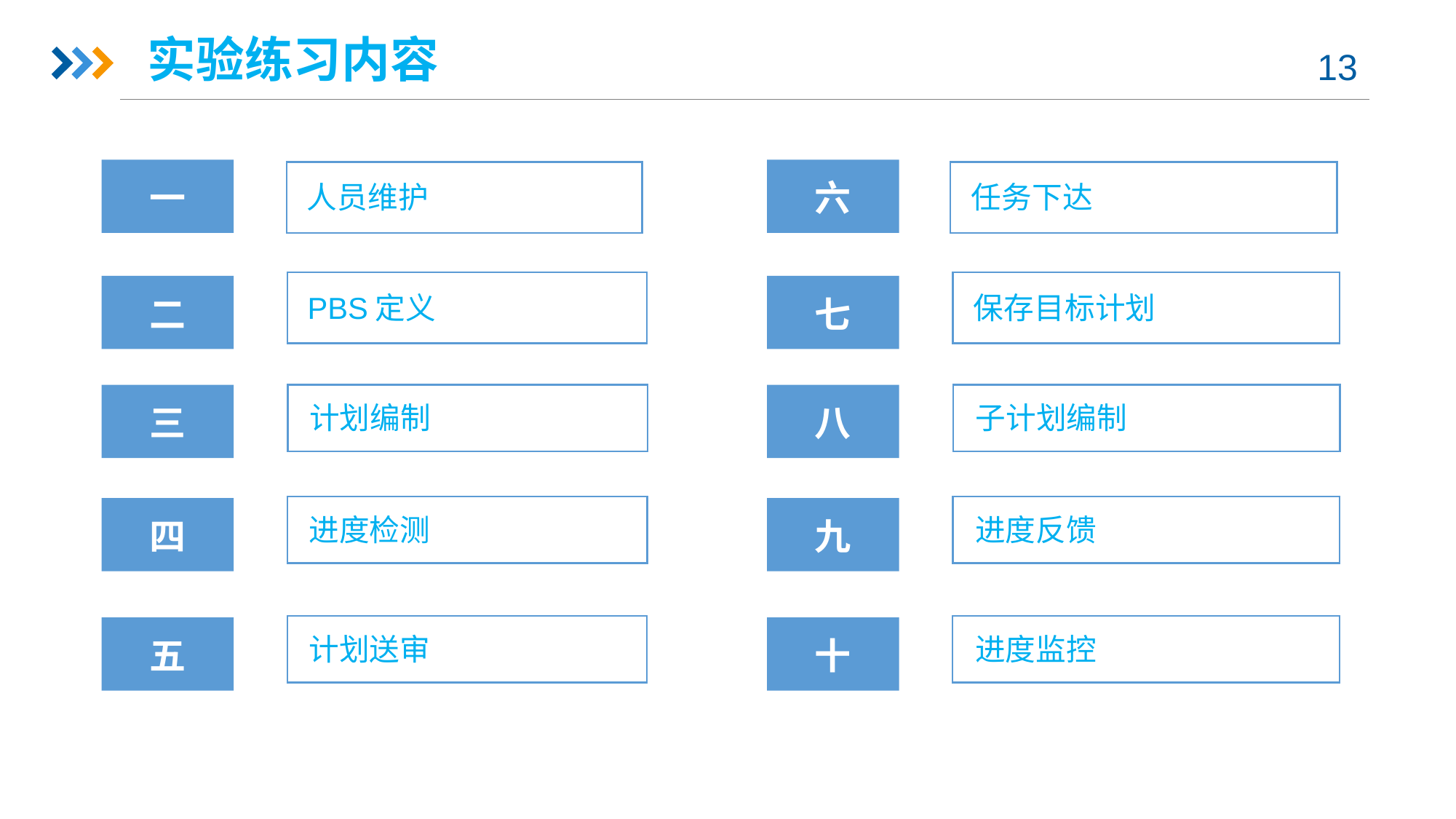

实验练习内容

一

二

三

四

五

六

七

八

九

十

人员维护

任务下达

PBS定义

保存目标计划

计划编制

子计划编制

进度检测

进度反馈

计划送审

进度监控